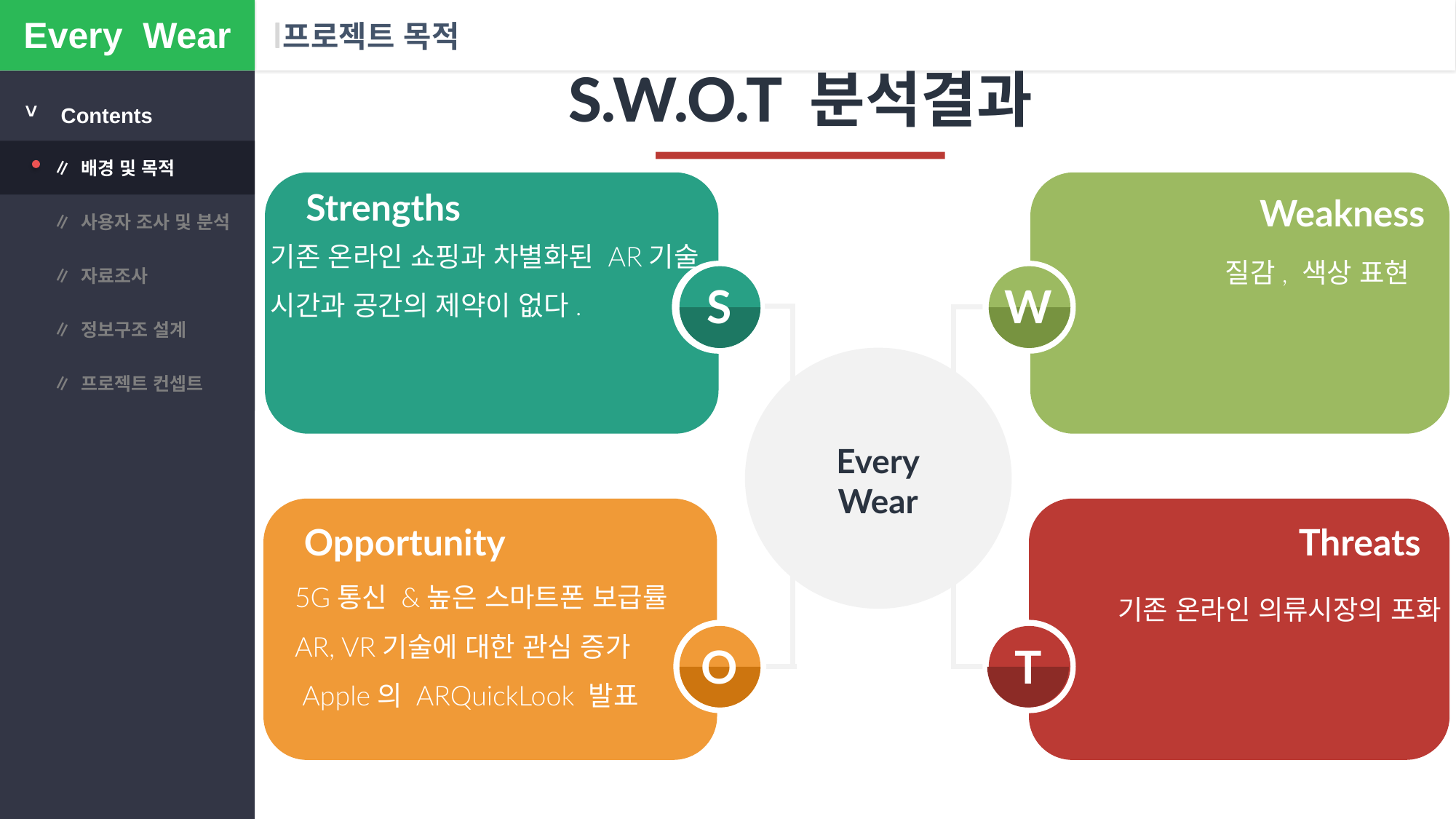

Every  Wear
# 프로젝트 목적
S.W.O.T 분석결과
>
Contents
∥ 배경 및 목적

Strengths
Weakness
기존 온라인 쇼핑과 차별화된 AR기술
시간과 공간의 제약이 없다.

 질감, 색상 표현

∥ 사용자 조사 및 분석
∥ 자료조사

S
W

∥ 정보구조 설계

∥ 프로젝트 컨셉트
Every
Wear

Opportunity
Threats
5G통신 &높은 스마트폰 보급률
AR, VR기술에 대한 관심 증가
 Apple의 ARQuickLook 발표

기존 온라인 의류시장의 포화

O
T